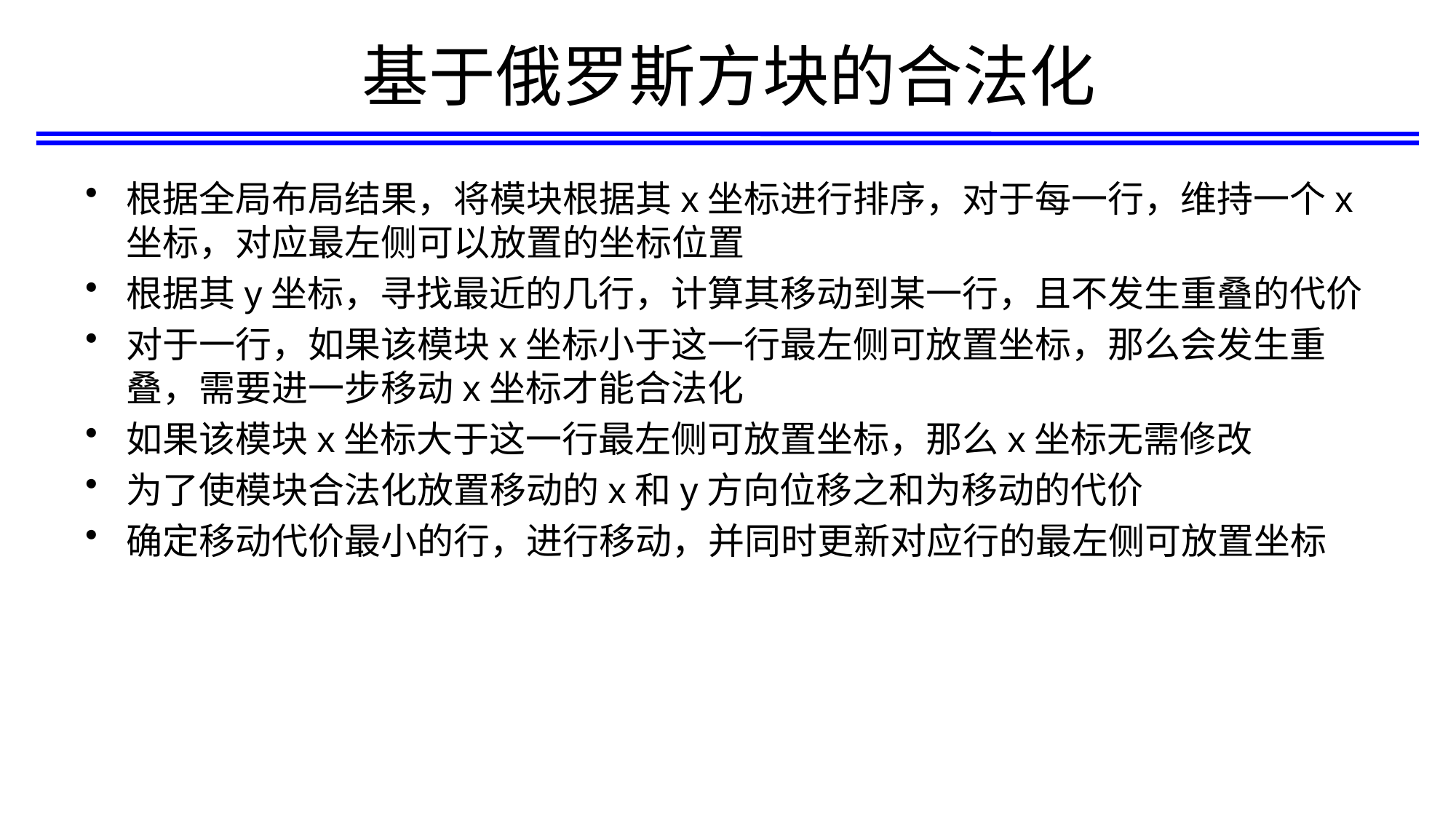

# 基于俄罗斯方块的合法化
根据全局布局结果，将模块根据其x坐标进行排序，对于每一行，维持一个x坐标，对应最左侧可以放置的坐标位置
根据其y坐标，寻找最近的几行，计算其移动到某一行，且不发生重叠的代价
对于一行，如果该模块x坐标小于这一行最左侧可放置坐标，那么会发生重叠，需要进一步移动x坐标才能合法化
如果该模块x坐标大于这一行最左侧可放置坐标，那么x坐标无需修改
为了使模块合法化放置移动的x和y方向位移之和为移动的代价
确定移动代价最小的行，进行移动，并同时更新对应行的最左侧可放置坐标